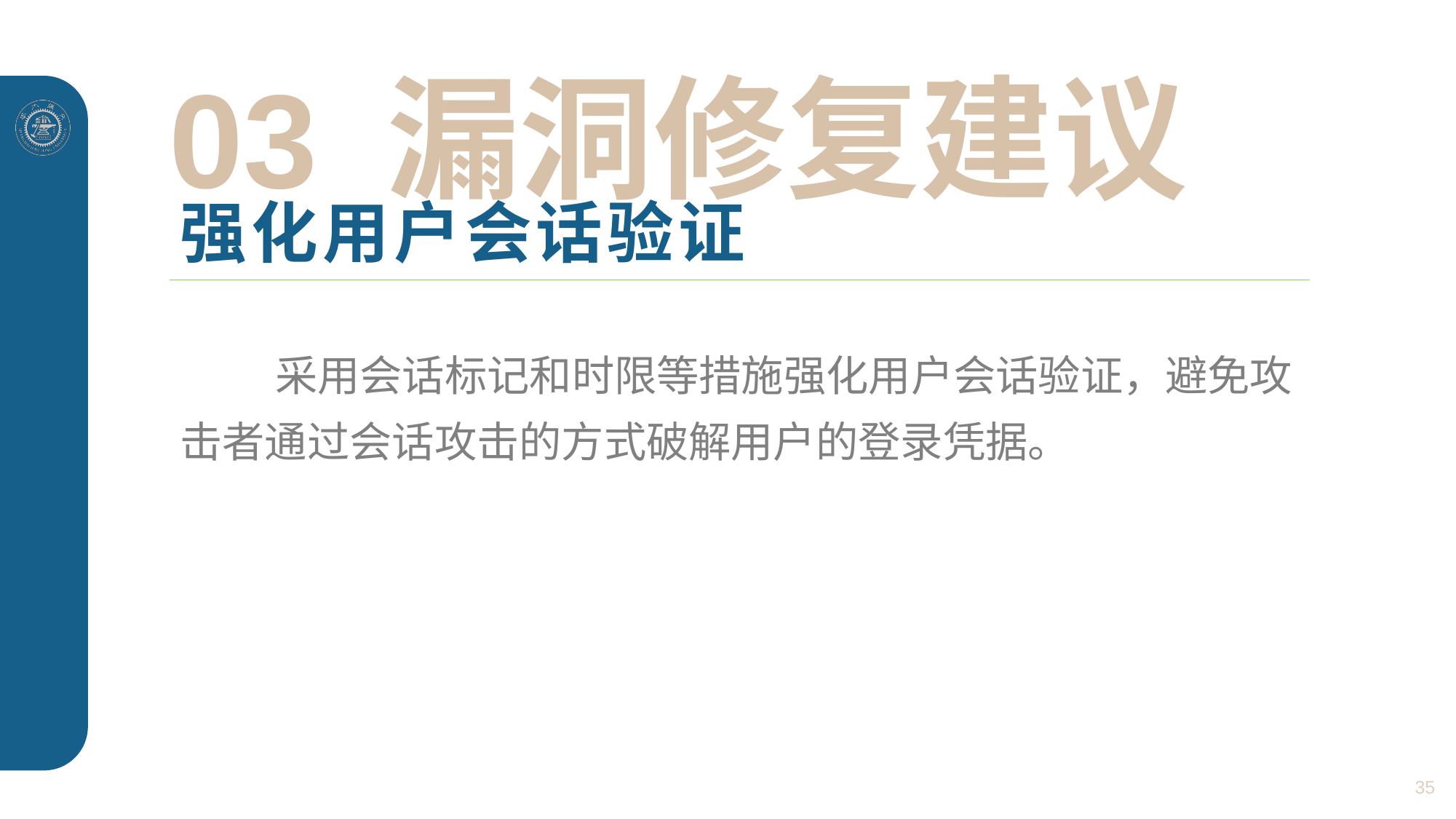

03 漏洞修复建议
# 强化用户会话验证
         采用会话标记和时限等措施强化用户会话验证，避免攻击者通过会话攻击的方式破解用户的登录凭据。
35